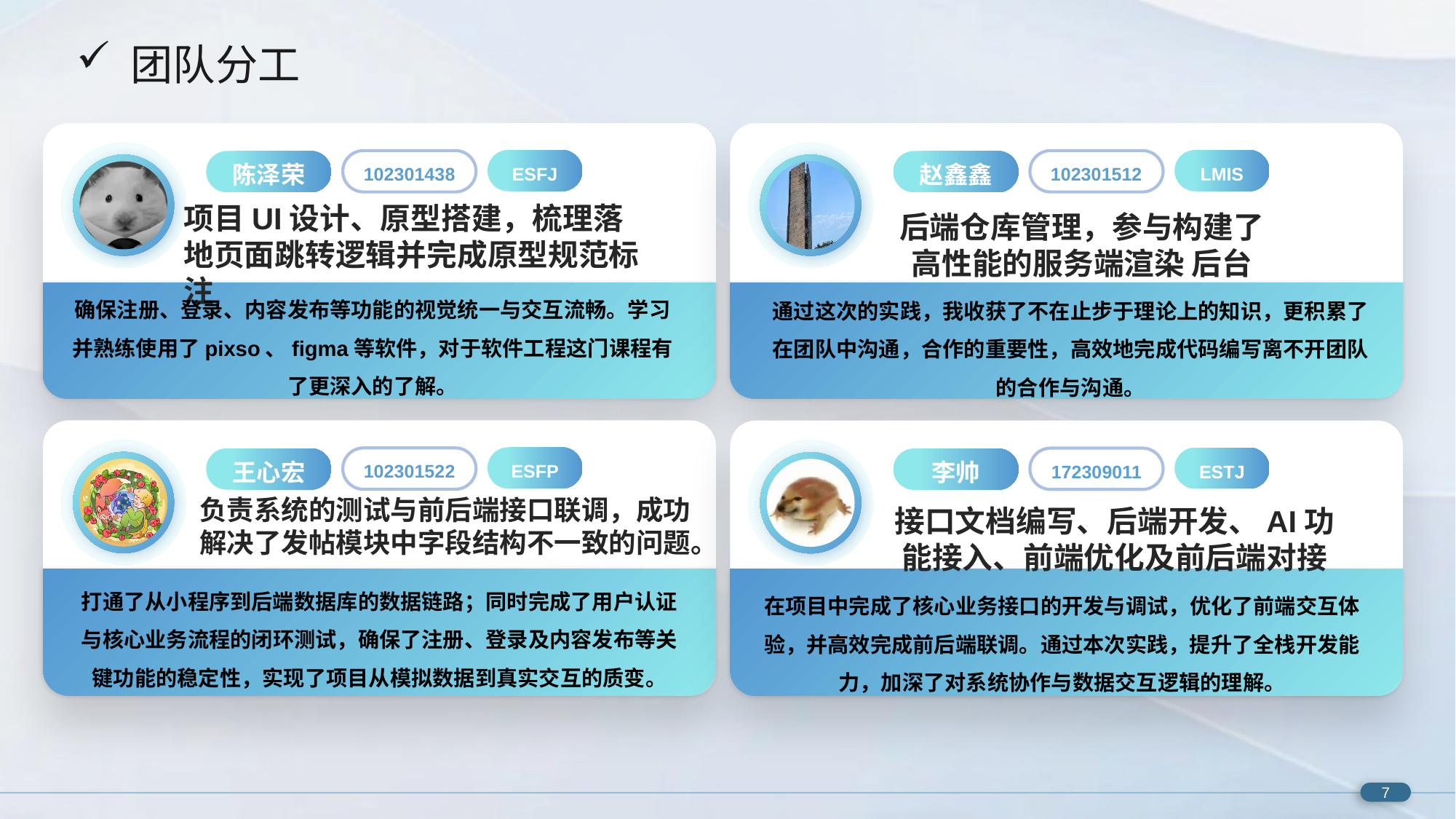

团队分工

赵鑫鑫

LMIS

102301512
后端仓库管理，参与构建了高性能的服务端渲染 后台
通过这次的实践，我收获了不在止步于理论上的知识，更积累了在团队中沟通，合作的重要性，高效地完成代码编写离不开团队的合作与沟通。

陈泽荣

ESFJ

102301438
项目UI设计、原型搭建，梳理落地页面跳转逻辑并完成原型规范标注
确保注册、登录、内容发布等功能的视觉统一与交互流畅。学习并熟练使用了pixso、figma等软件，对于软件工程这门课程有了更深入的了解。

王心宏

ESFP

102301522
负责系统的测试与前后端接口联调，成功解决了发帖模块中字段结构不一致的问题。
打通了从小程序到后端数据库的数据链路；同时完成了用户认证与核心业务流程的闭环测试，确保了注册、登录及内容发布等关键功能的稳定性，实现了项目从模拟数据到真实交互的质变。

李帅

ESTJ

172309011
接口文档编写、后端开发、AI功能接入、前端优化及前后端对接
在项目中完成了核心业务接口的开发与调试，优化了前端交互体验，并高效完成前后端联调。通过本次实践，提升了全栈开发能力，加深了对系统协作与数据交互逻辑的理解。